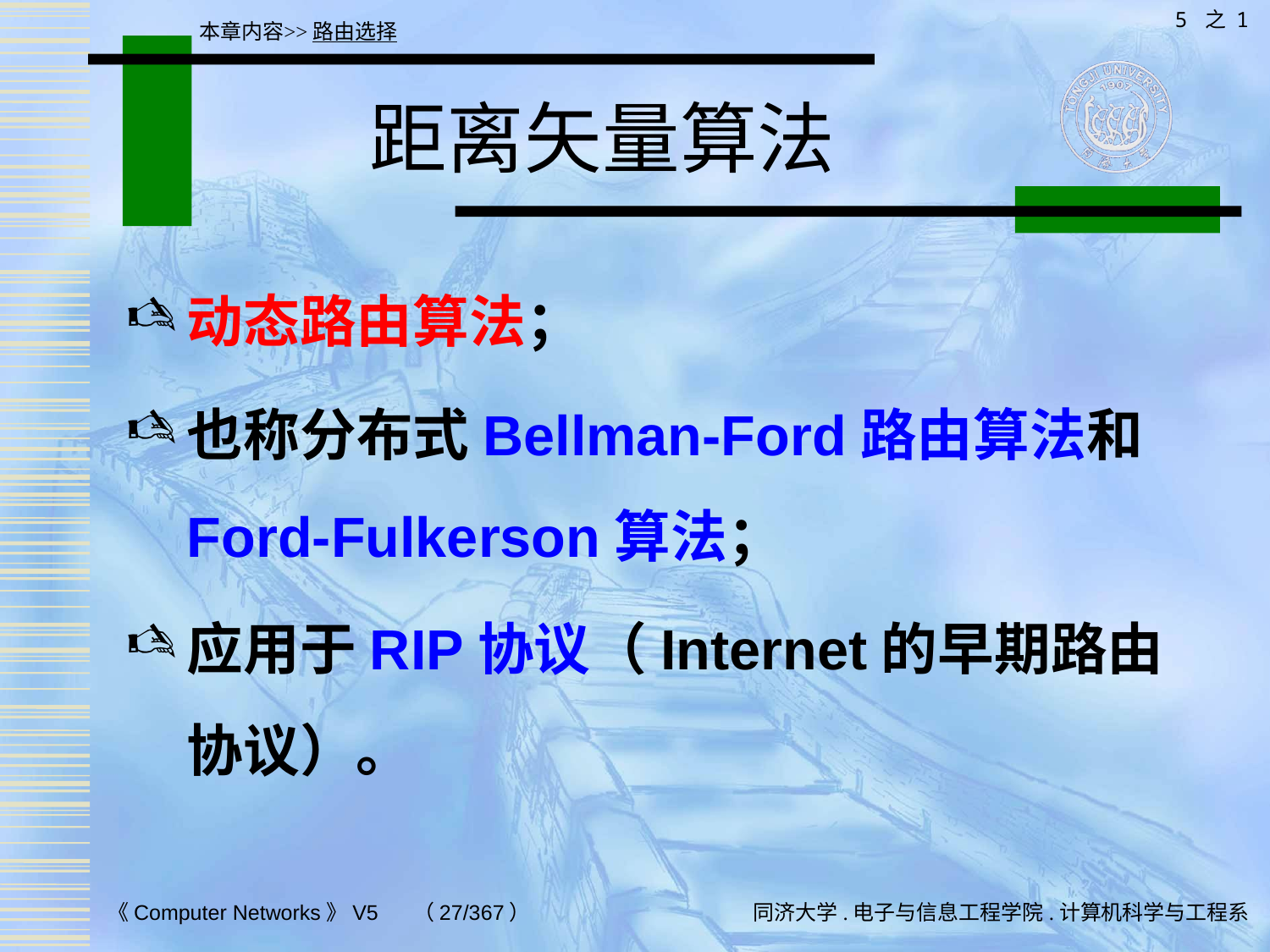

5 之 1
本章内容>>路由选择
# 距离矢量算法
动态路由算法；
也称分布式Bellman-Ford路由算法和Ford-Fulkerson算法；
应用于RIP协议（Internet的早期路由协议）。